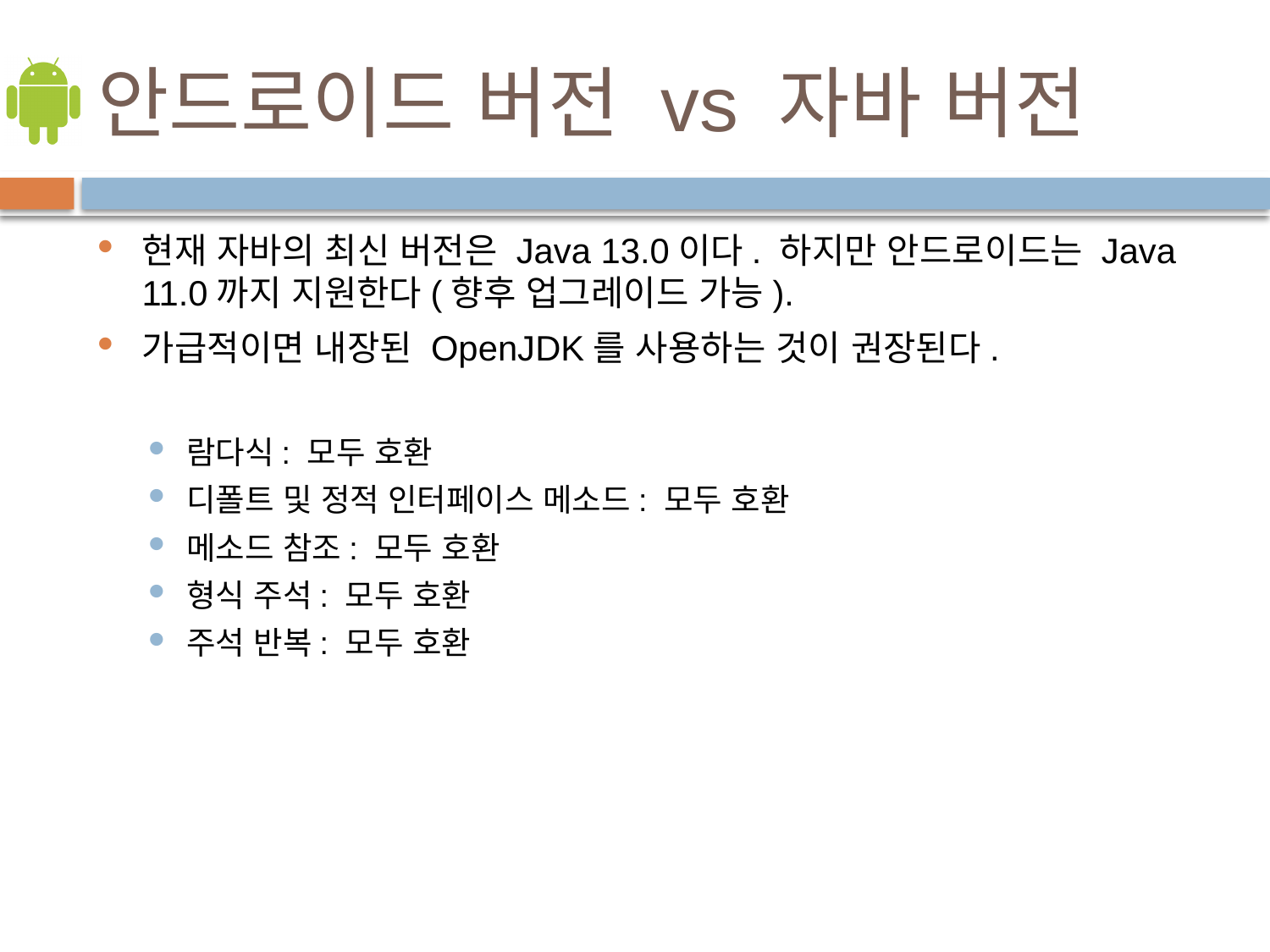

# 안드로이드 버전 vs 자바 버전
현재 자바의 최신 버전은 Java 13.0이다. 하지만 안드로이드는 Java 11.0까지 지원한다(향후 업그레이드 가능).
가급적이면 내장된 OpenJDK를 사용하는 것이 권장된다.

람다식: 모두 호환
디폴트 및 정적 인터페이스 메소드: 모두 호환
메소드 참조: 모두 호환
형식 주석: 모두 호환
주석 반복: 모두 호환